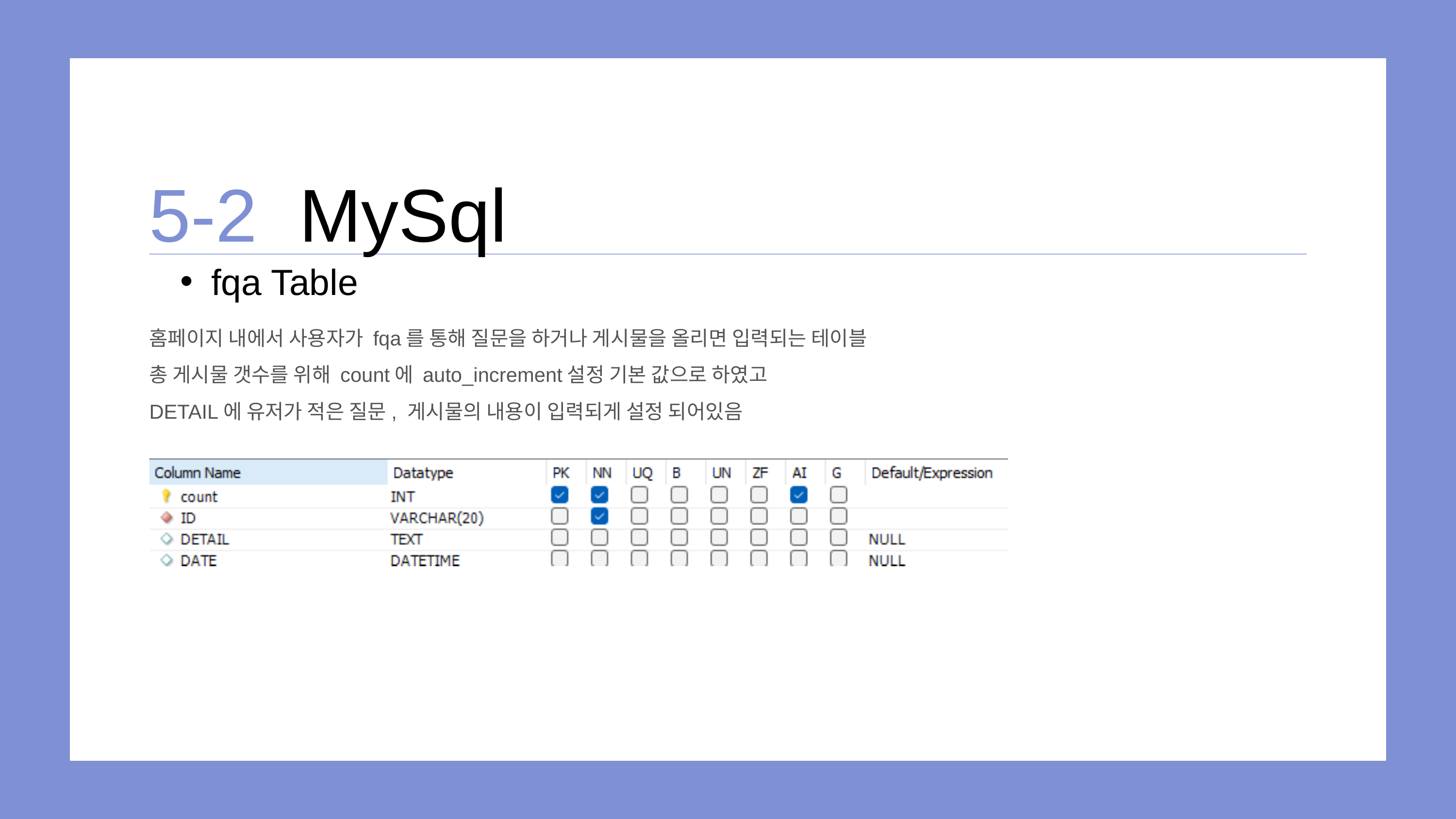

5-2
MySql
fqa Table

홈페이지 내에서 사용자가 fqa를 통해 질문을 하거나 게시물을 올리면 입력되는 테이블
총 게시물 갯수를 위해 count에 auto_increment설정 기본 값으로 하였고
DETAIL에 유저가 적은 질문, 게시물의 내용이 입력되게 설정 되어있음